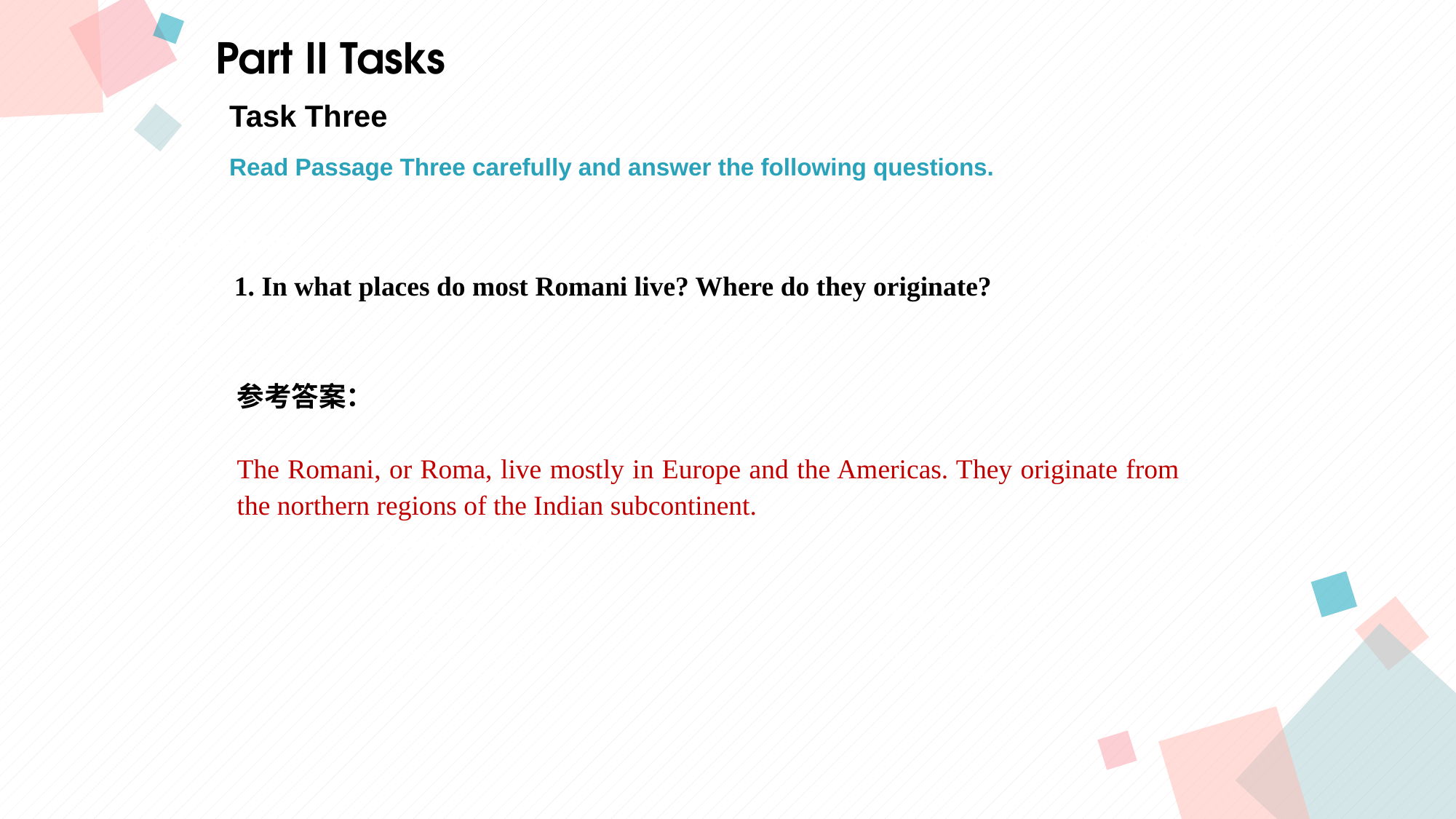

Part II Tasks
Task Three

Read Passage Three carefully and answer the following questions.
点击此处添加标题
点击此处添加标题
1. In what places do most Romani live? Where do they originate?

标题数字等都可以通过点击和重新输入进行更改，顶部“开始”面板中可以对字体、字号、颜色等进行修改。建议正文8-14号字，1.3倍字间距。
标题数字等都可以通过点击和重新输入进行更改，顶部“开始”面板中可以对字体、字号、颜色等进行修改。建议正文8-14号字，1.3倍字间距。
标题数字等都可以通过点击和重新输入进行更改，顶部“开始”面板中可以对字体、字号、颜色等进行修改。建议正文8-14号字，1.3倍字间距。
参考答案：

The Romani, or Roma, live mostly in Europe and the Americas. They originate from the northern regions of the Indian subcontinent.
点击此处添加标题
标题数字等都可以通过点击和重新输入进行更改，顶部“开始”面板中可以对字体、字号、颜色等进行修改。建议正文8-14号字，1.3倍字间距。
标题数字等都可以通过点击和重新输入进行更改，顶部“开始”面板中可以对字体、字号、颜色等进行修改。建议正文8-14号字，1.3倍字间距。